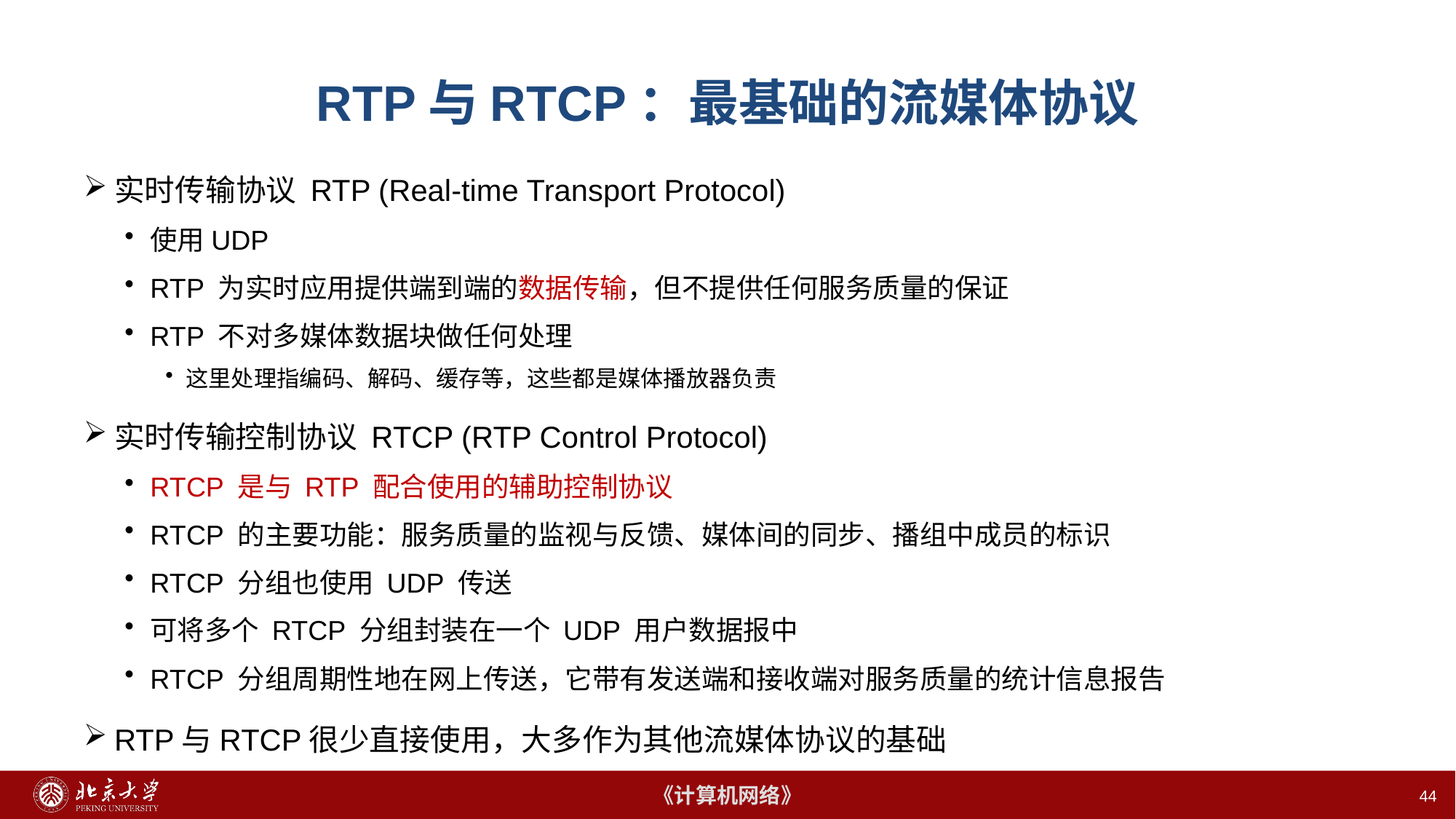

# RTP与RTCP：最基础的流媒体协议
实时传输协议 RTP (Real-time Transport Protocol)
使用UDP
RTP 为实时应用提供端到端的数据传输，但不提供任何服务质量的保证
RTP 不对多媒体数据块做任何处理
这里处理指编码、解码、缓存等，这些都是媒体播放器负责
实时传输控制协议 RTCP (RTP Control Protocol)
RTCP 是与 RTP 配合使用的辅助控制协议
RTCP 的主要功能：服务质量的监视与反馈、媒体间的同步、播组中成员的标识
RTCP 分组也使用 UDP 传送
可将多个 RTCP 分组封装在一个 UDP 用户数据报中
RTCP 分组周期性地在网上传送，它带有发送端和接收端对服务质量的统计信息报告
RTP与RTCP很少直接使用，大多作为其他流媒体协议的基础
44